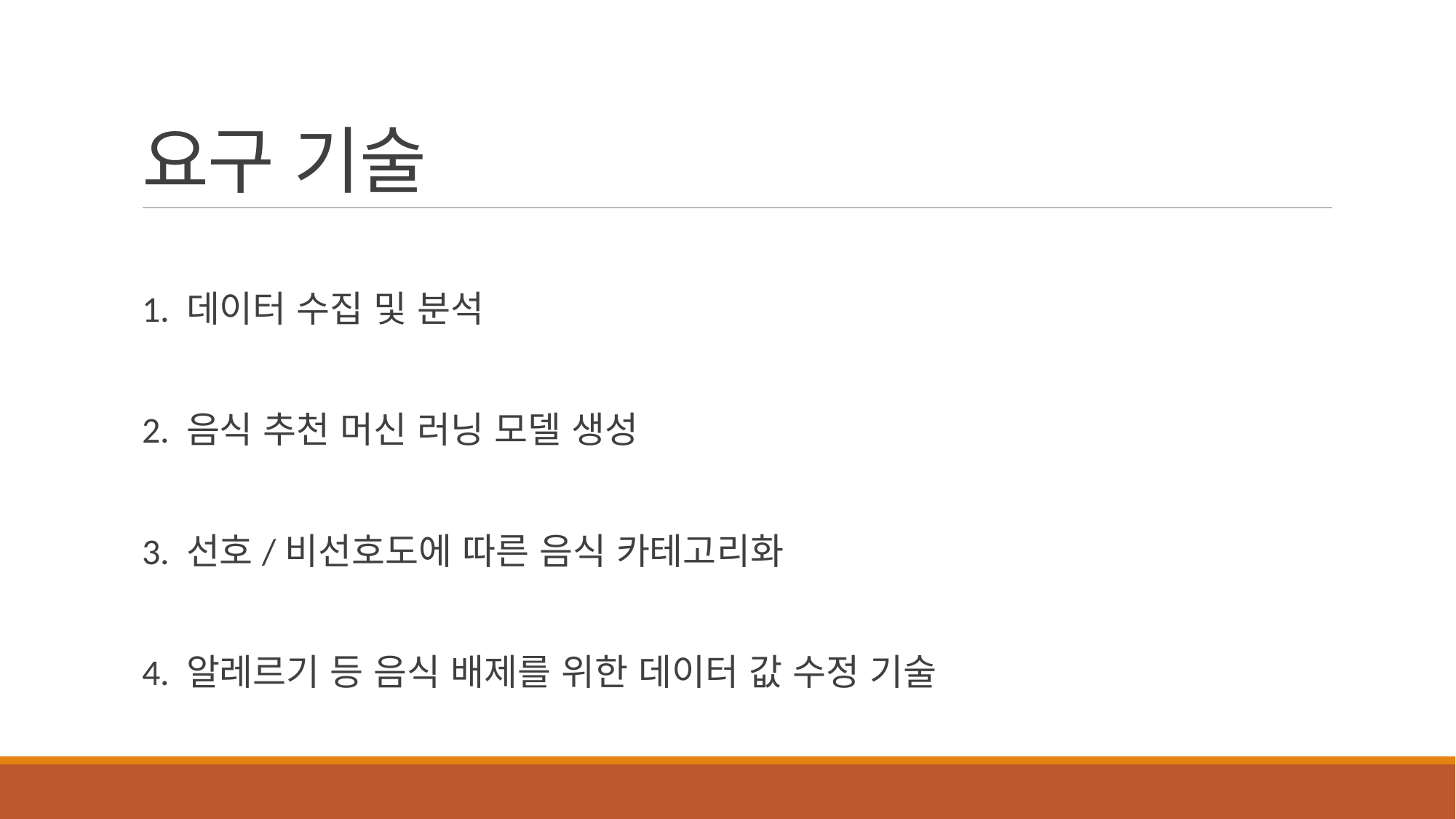

# 요구 기술

1. 데이터 수집 및 분석

2. 음식 추천 머신 러닝 모델 생성

3. 선호/비선호도에 따른 음식 카테고리화

4. 알레르기 등 음식 배제를 위한 데이터 값 수정 기술